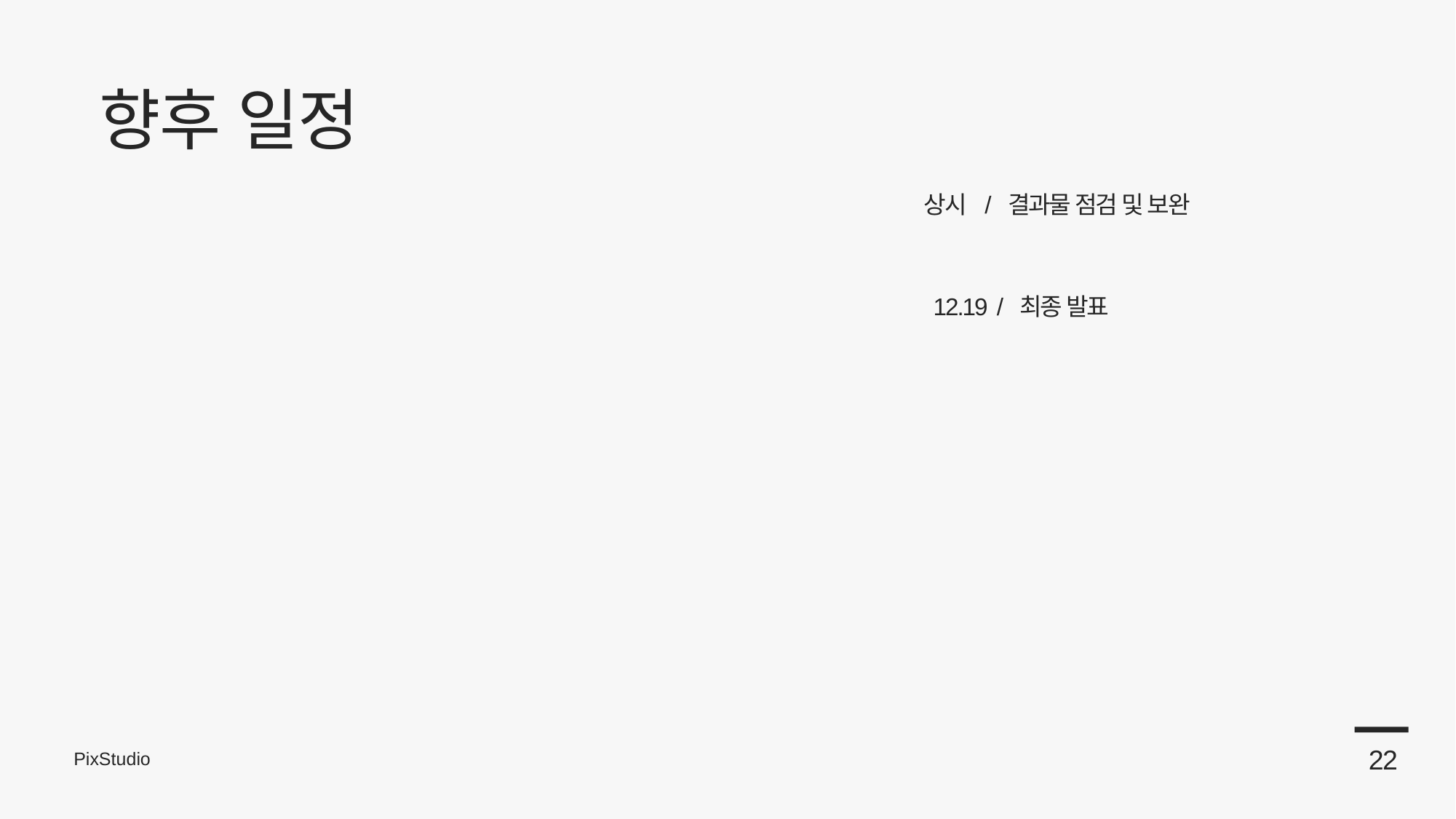

향후 일정

상시  /  결과물 점검 및 보완
12.19  /  최종 발표

22
PixStudio